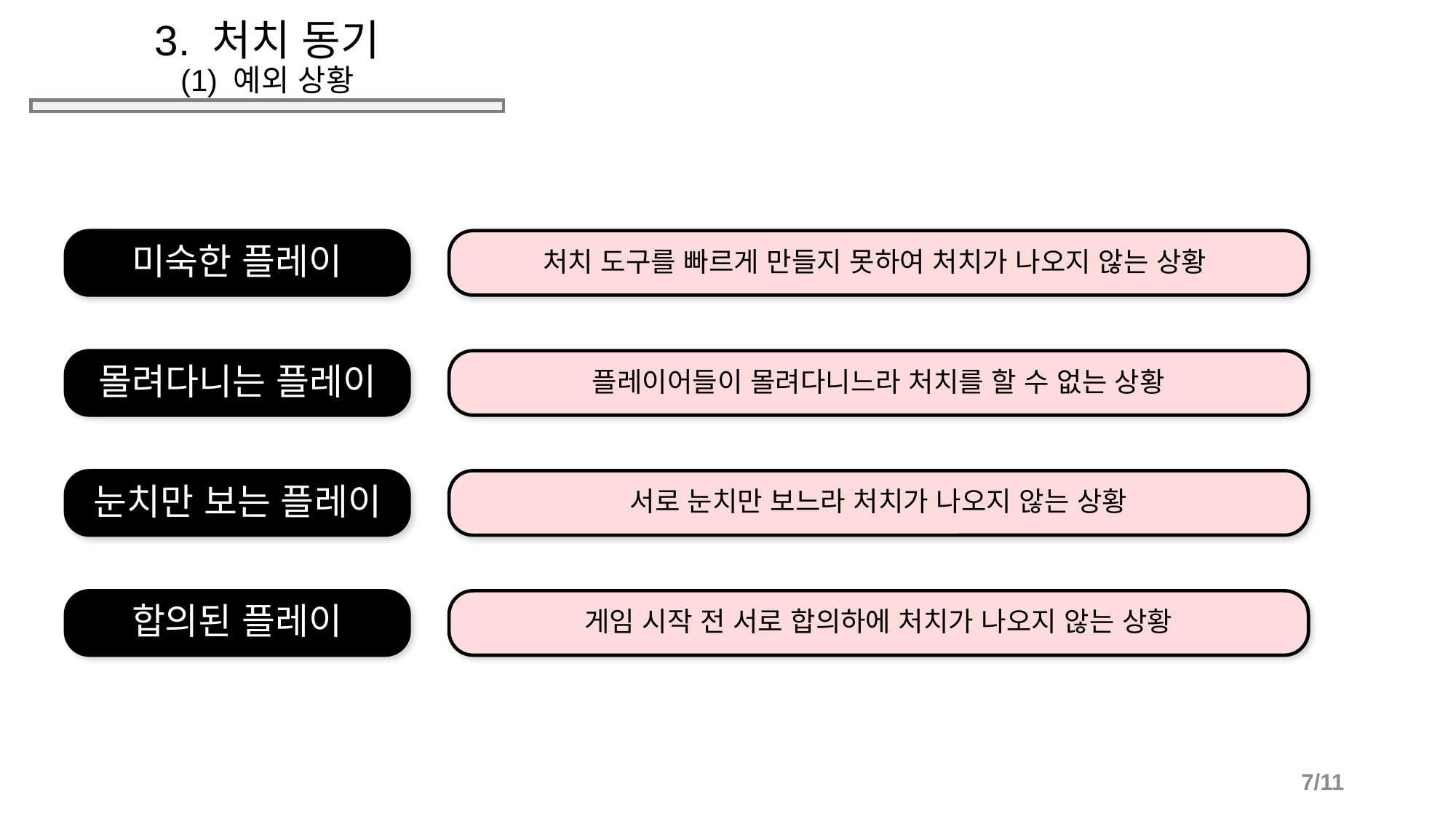

# 3. 처치 동기 (1) 예외 상황
미숙한 플레이
처치 도구를 빠르게 만들지 못하여 처치가 나오지 않는 상황
몰려다니는 플레이
플레이어들이 몰려다니느라 처치를 할 수 없는 상황
눈치만 보는 플레이
서로 눈치만 보느라 처치가 나오지 않는 상황
합의된 플레이
게임 시작 전 서로 합의하에 처치가 나오지 않는 상황
7/11